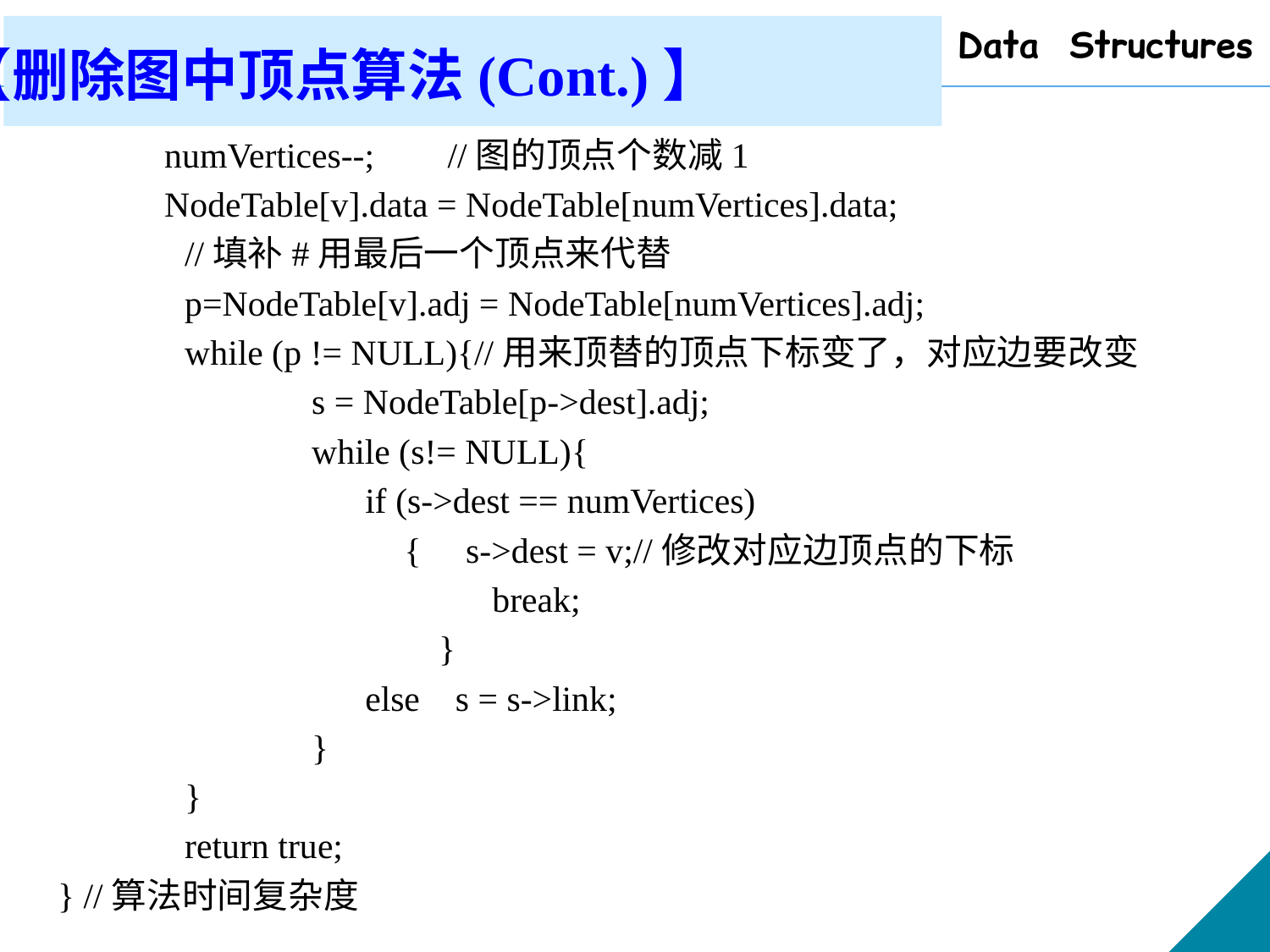

【删除图中顶点算法(Cont.)】
            numVertices--;	 //图的顶点个数减1
            NodeTable[v].data = NodeTable[numVertices].data;
 	//填补#用最后一个顶点来代替
	p=NodeTable[v].adj = NodeTable[numVertices].adj;
	while (p != NULL){//用来顶替的顶点下标变了，对应边要改变
               	s = NodeTable[p->dest].adj;
		while (s!= NULL){
		      if (s->dest == numVertices)
                                       {     s->dest = v;//修改对应边顶点的下标
			      break;
			}
		      else    s = s->link;
		}
	}
	return true;
} //算法时间复杂度